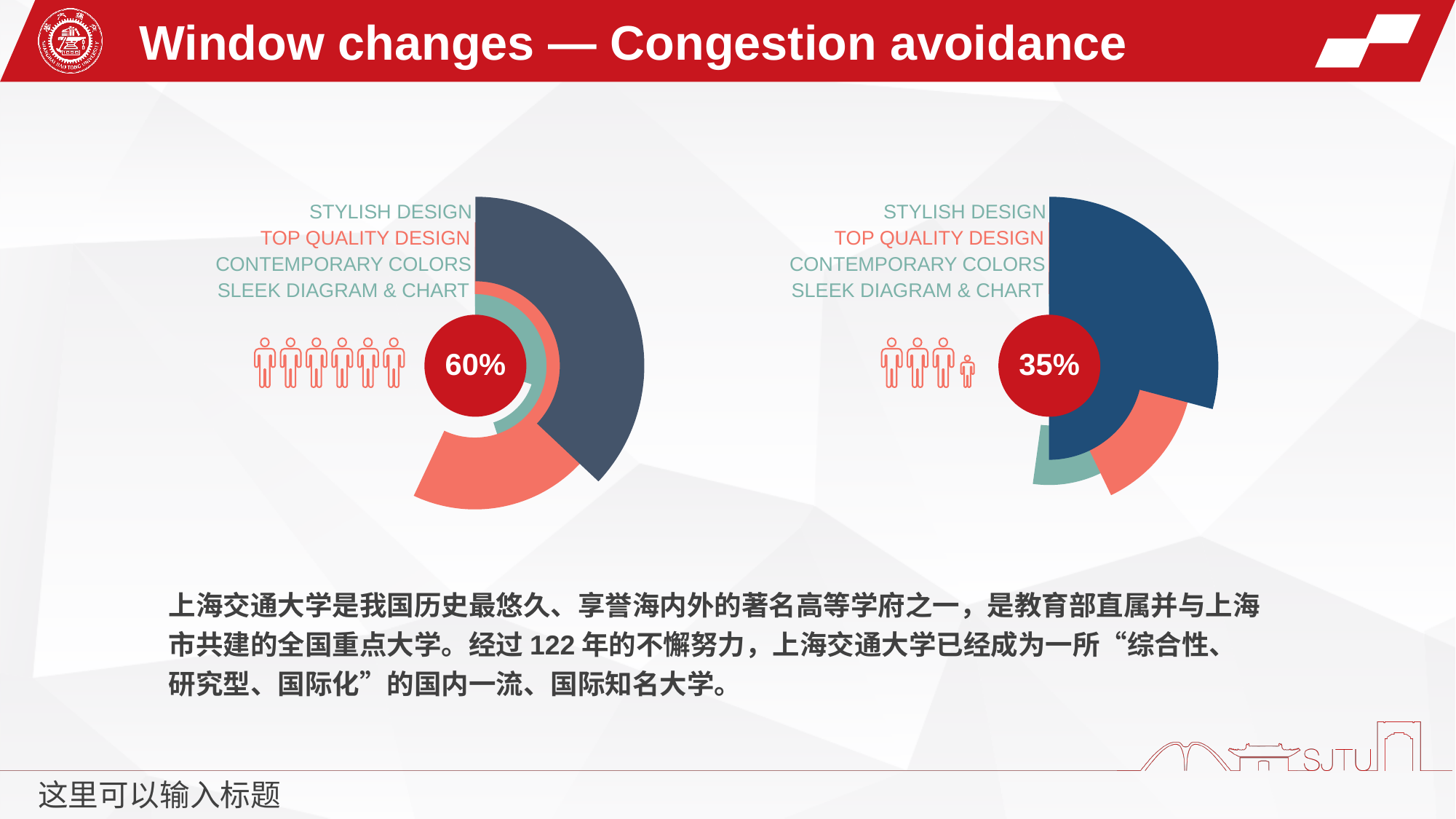

Window changes — Congestion avoidance

### Chart

| Category | 열1 |
|---|---|
| value1 | 37.0 |
| value2 | 63.0 |
STYLISH DESIGN

### Chart

| Category | 열1 |
|---|---|
| value1 | 57.0 |
| value2 | 43.0 |
TOP QUALITY DESIGN

### Chart

| Category | 열1 |
|---|---|
| value1 | 45.0 |
| value2 | 55.0 |
CONTEMPORARY COLORS

### Chart

| Category | 열1 |
|---|---|
| value1 | 30.0 |
| value2 | 70.0 |
SLEEK DIAGRAM & CHART

60%

### Chart

| Category | 열1 |
|---|---|
| value1 | 37.0 |
| value2 | 90.0 |
STYLISH DESIGN

### Chart

| Category | 열1 |
|---|---|
| value1 | 30.0 |
| value2 | 40.0 |
TOP QUALITY DESIGN

### Chart

| Category | 열1 |
|---|---|
| value1 | 60.0 |
| value2 | 55.0 |
CONTEMPORARY COLORS

### Chart

| Category | 열1 |
|---|---|
| value1 | 70.0 |
| value2 | 70.0 |
SLEEK DIAGRAM & CHART

35%

上海交通大学是我国历史最悠久、享誉海内外的著名高等学府之一，是教育部直属并与上海市共建的全国重点大学。经过122年的不懈努力，上海交通大学已经成为一所“综合性、研究型、国际化”的国内一流、国际知名大学。
这里可以输入标题